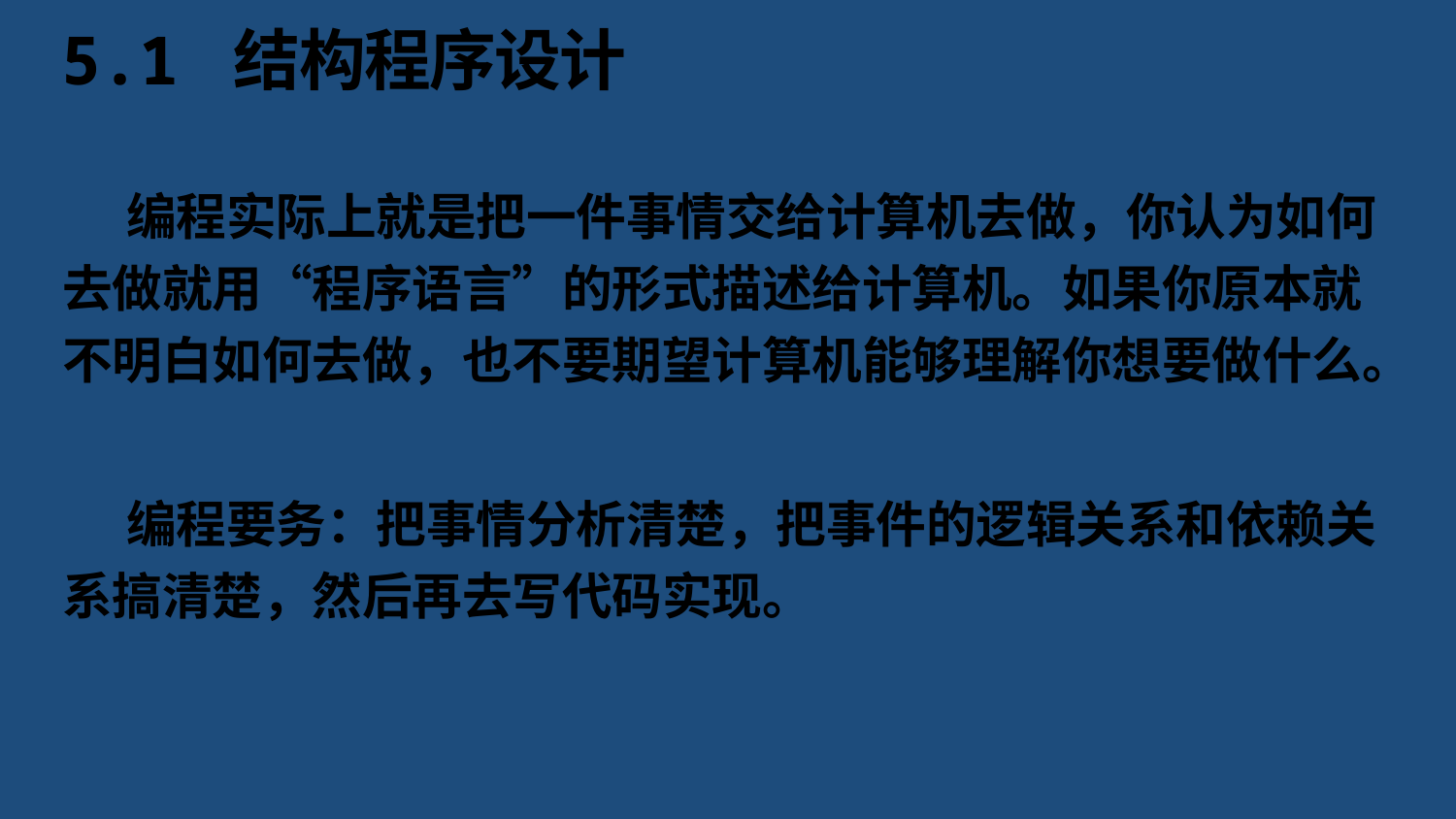

# 5.1 结构程序设计
编程实际上就是把一件事情交给计算机去做，你认为如何去做就用“程序语言”的形式描述给计算机。如果你原本就不明白如何去做，也不要期望计算机能够理解你想要做什么。

编程要务：把事情分析清楚，把事件的逻辑关系和依赖关系搞清楚，然后再去写代码实现。